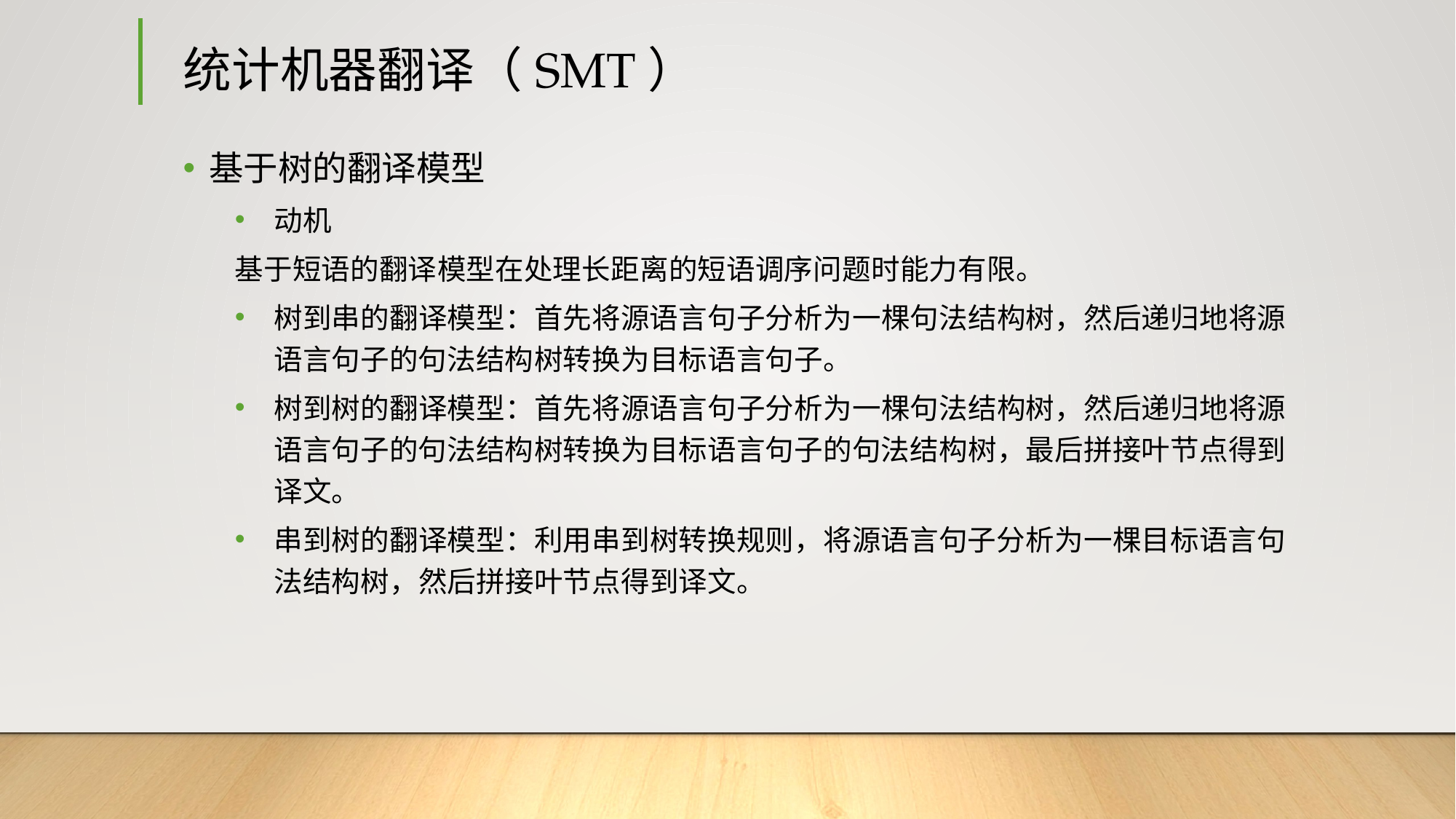

# 统计机器翻译（SMT）
基于树的翻译模型
动机
基于短语的翻译模型在处理长距离的短语调序问题时能力有限。
树到串的翻译模型：首先将源语言句子分析为一棵句法结构树，然后递归地将源语言句子的句法结构树转换为目标语言句子。
树到树的翻译模型：首先将源语言句子分析为一棵句法结构树，然后递归地将源语言句子的句法结构树转换为目标语言句子的句法结构树，最后拼接叶节点得到译文。
串到树的翻译模型：利用串到树转换规则，将源语言句子分析为一棵目标语言句法结构树，然后拼接叶节点得到译文。